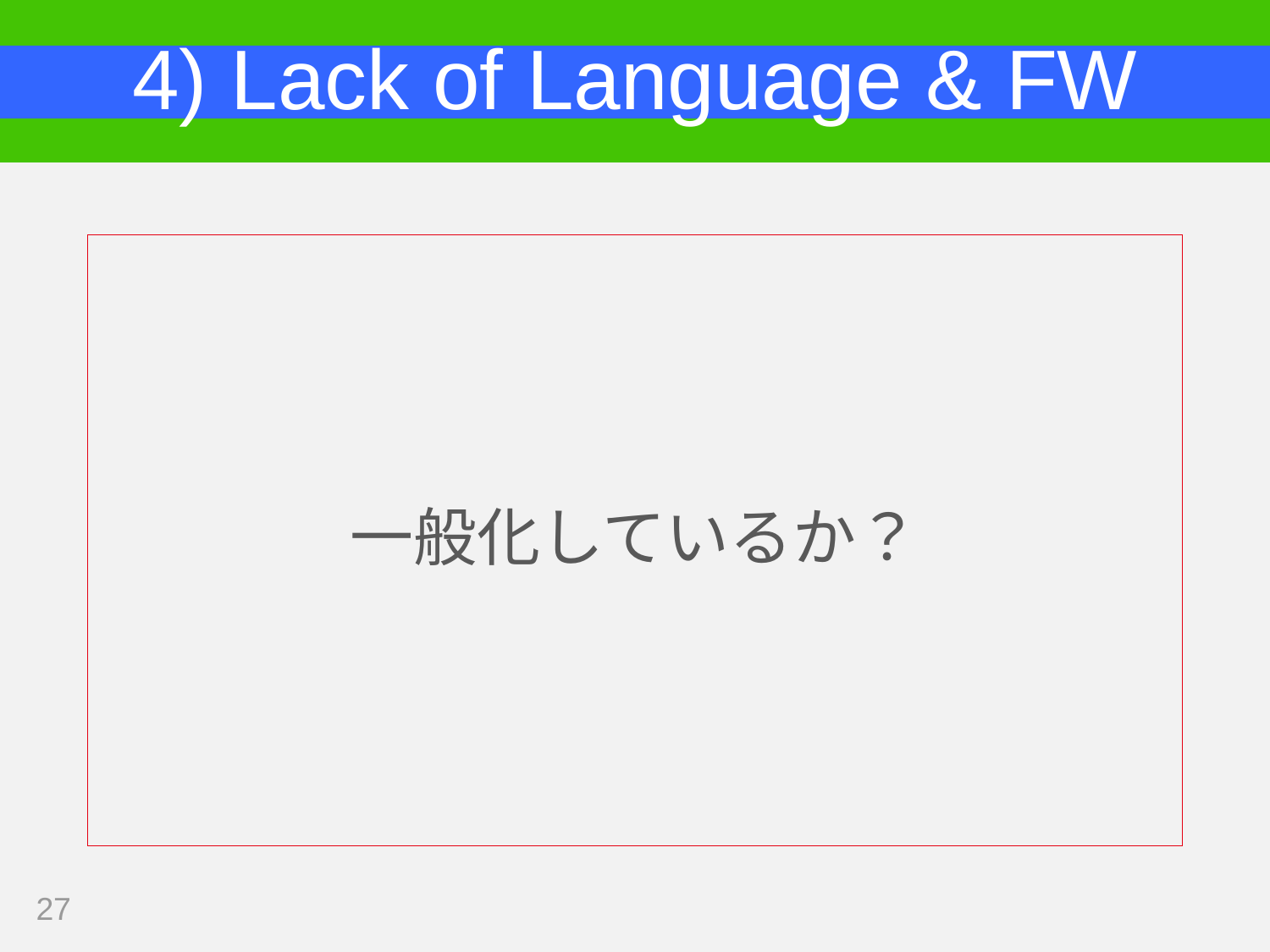

# 4) Lack of Language & FW
一般化しているか？
27